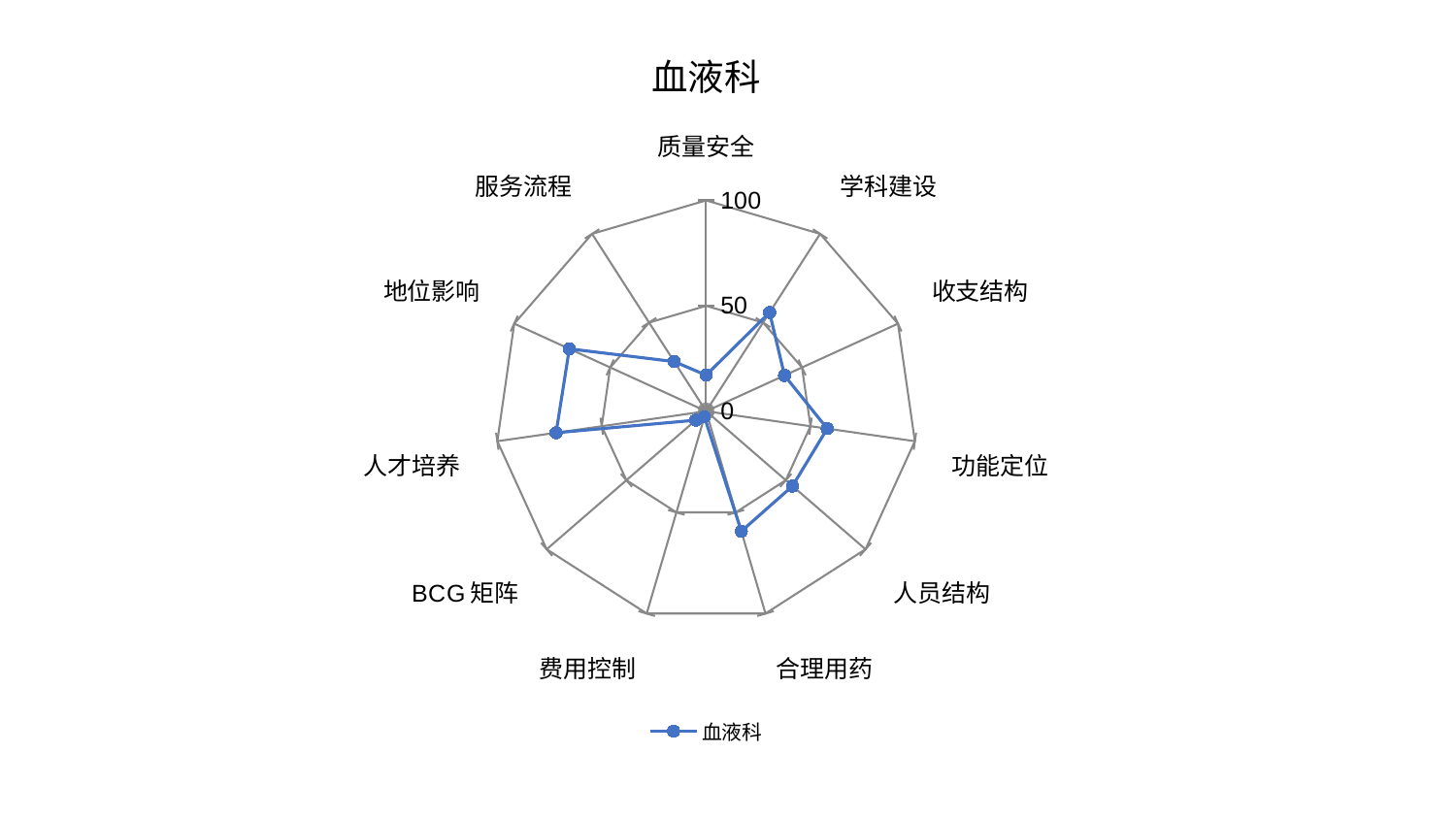

### Chart: 血液科

| Category | 血液科 |
|---|---|
| 质量安全 | 17.10989213569949 |
| 学科建设 | 55.68854823453013 |
| 收支结构 | 40.8773099237419 |
| 功能定位 | 58.02214617970277 |
| 人员结构 | 54.21810973411233 |
| 合理用药 | 59.32281828373668 |
| 费用控制 | 2.8320533851301475 |
| BCG矩阵 | 6.5066604895971825 |
| 人才培养 | 71.8712285079899 |
| 地位影响 | 71.29933192159238 |
| 服务流程 | 27.98678379288567 |
152